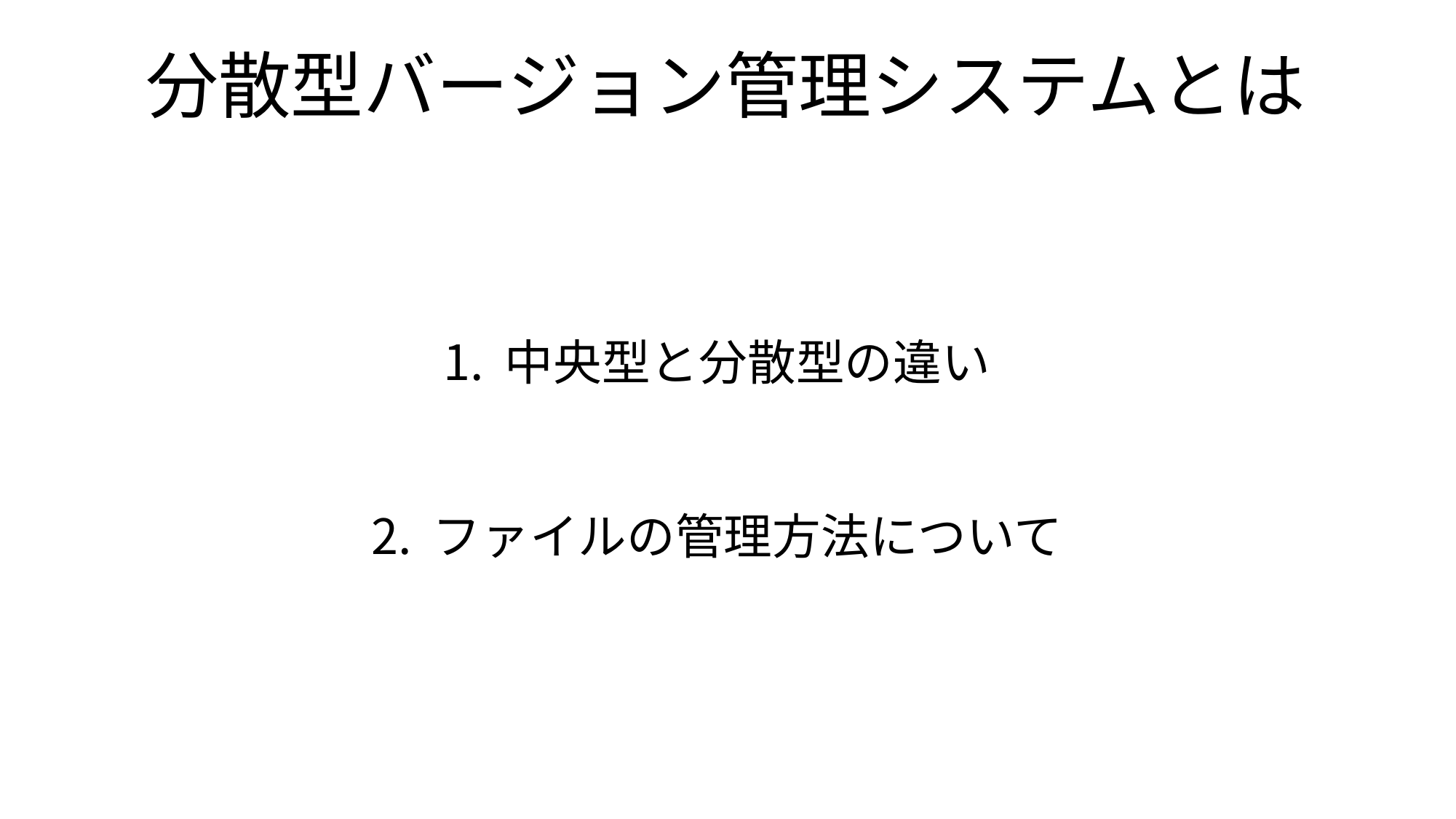

分散型バージョン管理システムとは
中央型と分散型の違い

ファイルの管理方法について